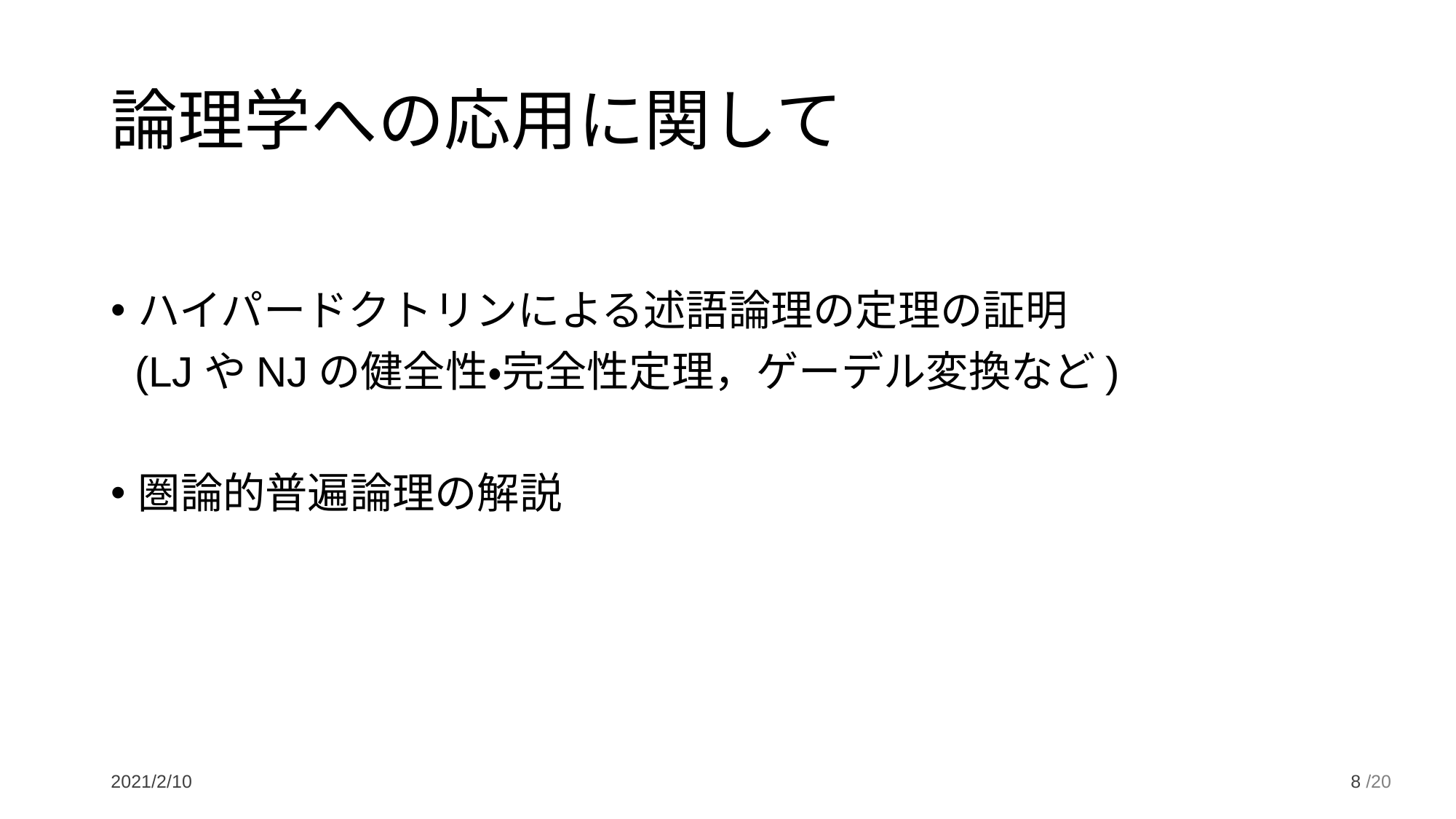

# 論理学への応用に関して

ハイパードクトリンによる述語論理の定理の証明
  (LJやNJの健全性・完全性定理，ゲーデル変換など)

圏論的普遍論理の解説

2021/2/10
8